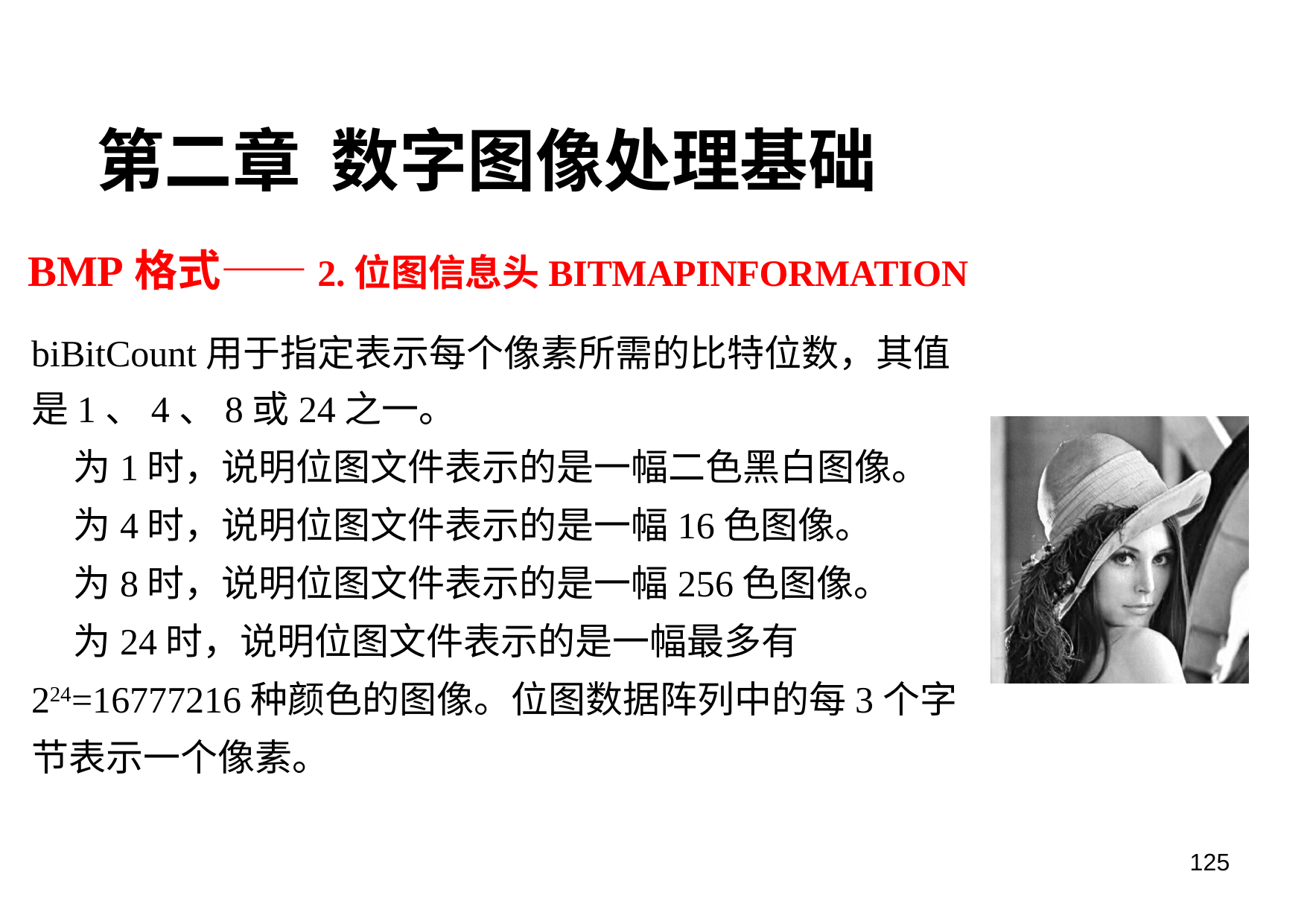

第二章  数字图像处理基础
BMP格式——2.位图信息头BITMAPINFORMATION
biBitCount用于指定表示每个像素所需的比特位数，其值是1、4、8或24之一。
    为1时，说明位图文件表示的是一幅二色黑白图像。
    为4时，说明位图文件表示的是一幅16色图像。
    为8时，说明位图文件表示的是一幅256色图像。
    为24时，说明位图文件表示的是一幅最多有224=16777216种颜色的图像。位图数据阵列中的每3个字节表示一个像素。

125